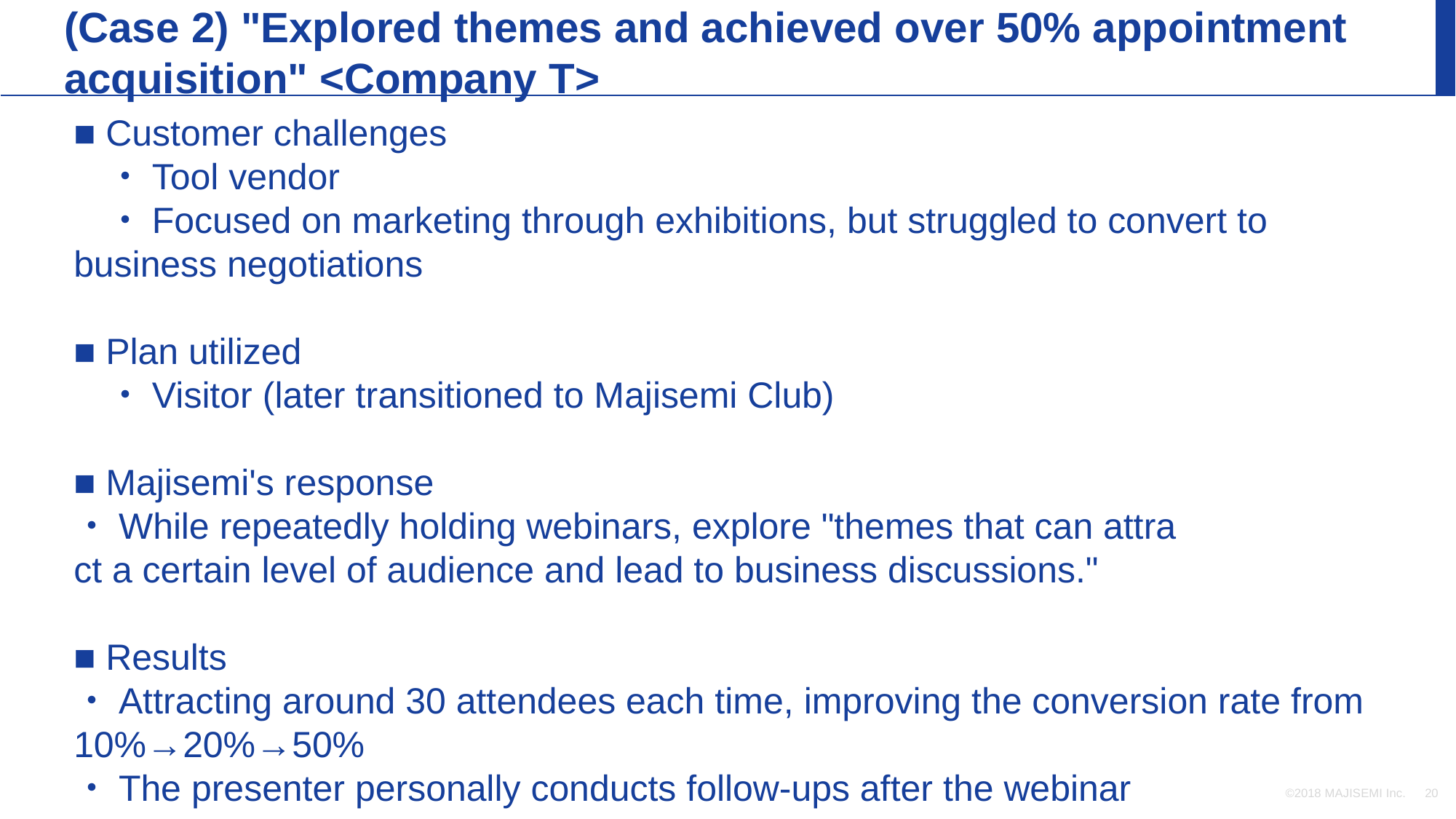

(Case 2) "Explored themes and achieved over 50% appointment acquisition" <Company T>
■ Customer challenges
   ・Tool vendor
   ・Focused on marketing through exhibitions, but struggled to convert to business negotiations

■ Plan utilized
   ・Visitor (later transitioned to Majisemi Club)

■ Majisemi's response
・While repeatedly holding webinars, explore "themes that can attra
ct a certain level of audience and lead to business discussions."

■ Results
・Attracting around 30 attendees each time, improving the conversion rate from 10%→20%→50%
・The presenter personally conducts follow-ups after the webinar
©2018 MAJISEMI Inc.
20